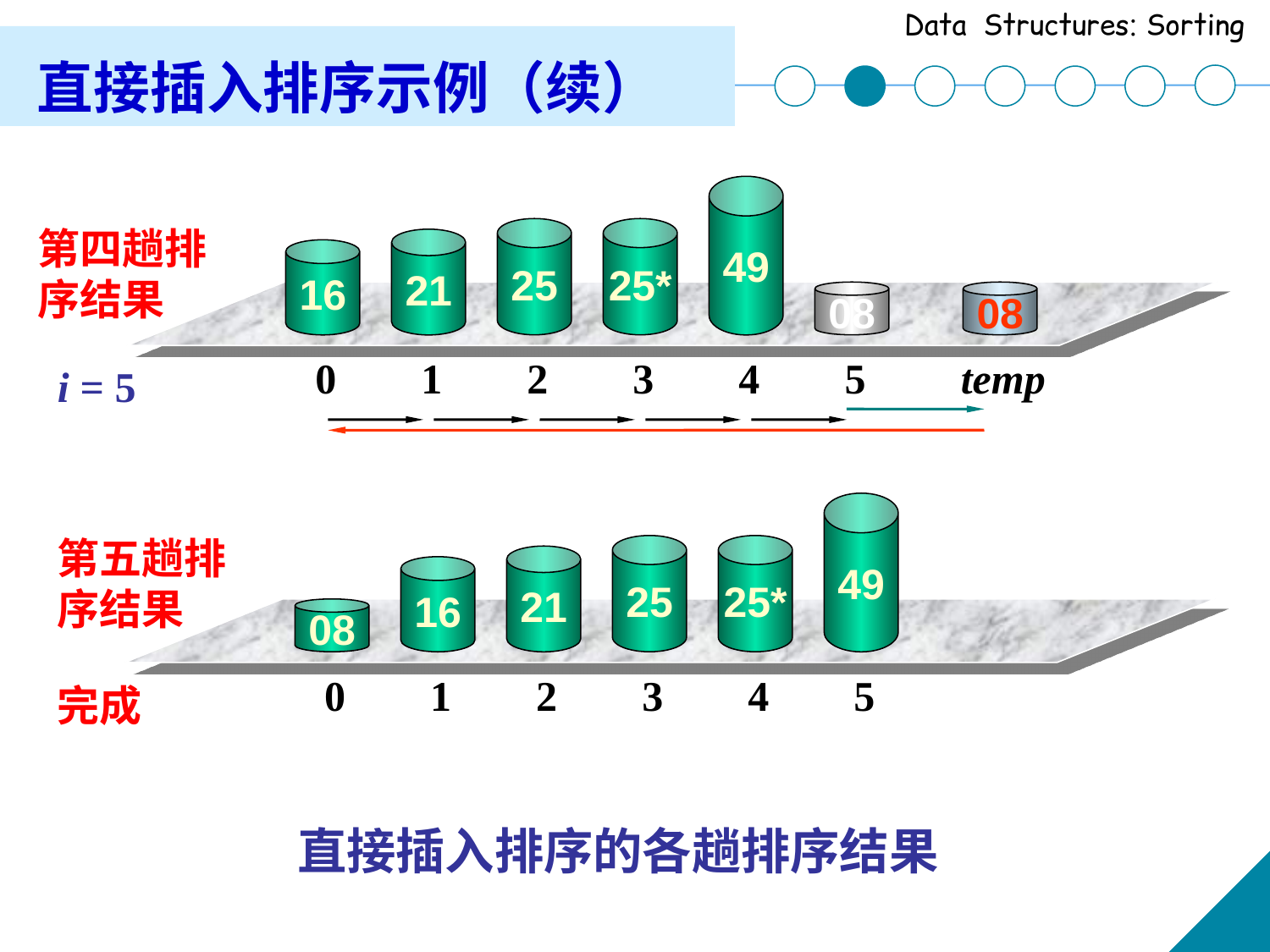

直接插入排序示例（续）

49

第四趟排序结果
25
25*
21
16

08
08
0        1        2        3        4        5         temp
i = 5

49
第五趟排序结果
25
25*
21
16

08
0        1        2        3        4        5
完成
直接插入排序的各趟排序结果